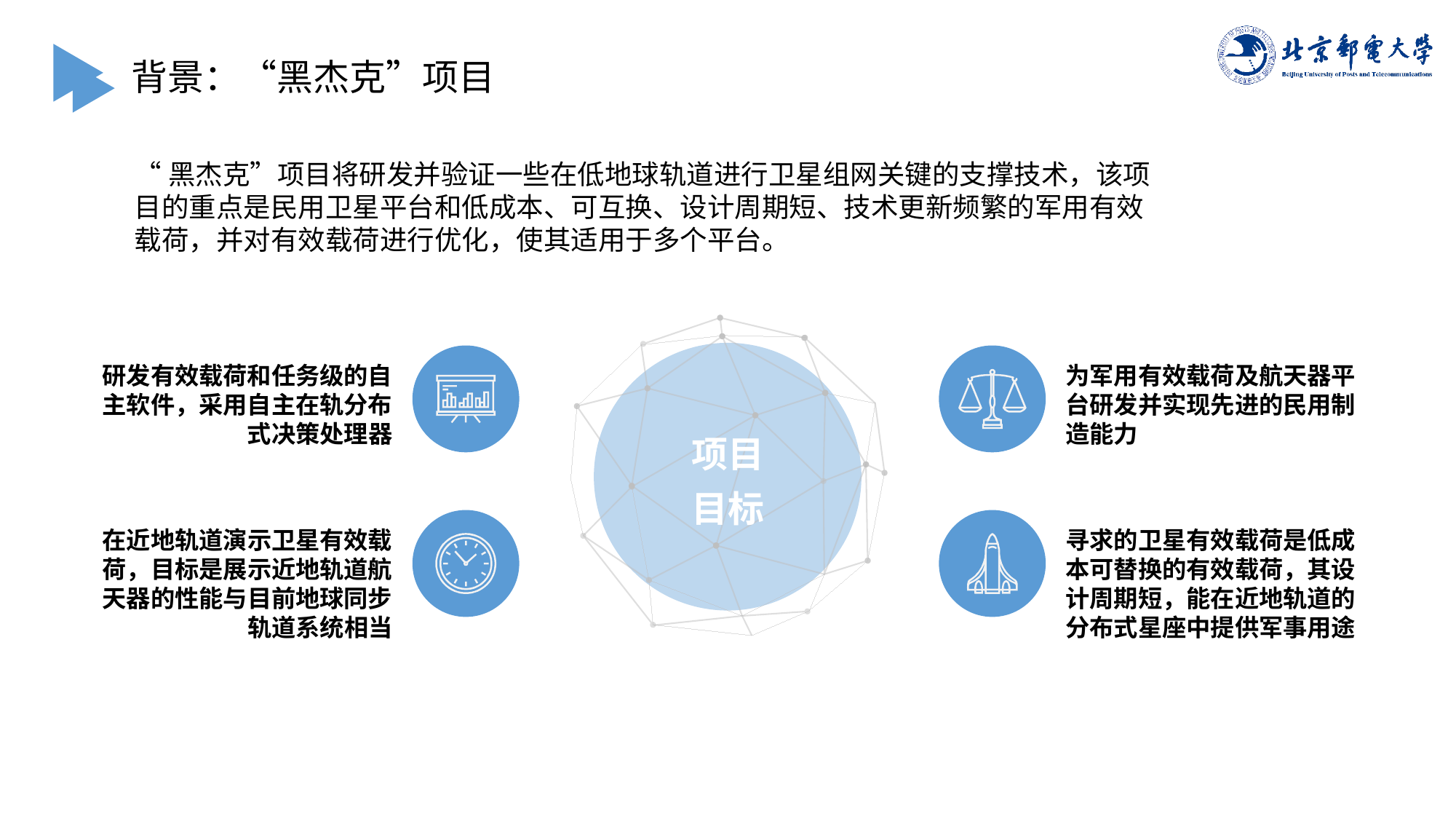

背景：“黑杰克”项目
“黑杰克”项目将研发并验证一些在低地球轨道进行卫星组网关键的支撑技术，该项目的重点是民用卫星平台和低成本、可互换、设计周期短、技术更新频繁的军用有效载荷，并对有效载荷进行优化，使其适用于多个平台。

项目
目标

研发有效载荷和任务级的自主软件，采用自主在轨分布式决策处理器
为军用有效载荷及航天器平台研发并实现先进的民用制造能力

在近地轨道演示卫星有效载荷，目标是展示近地轨道航天器的性能与目前地球同步轨道系统相当
寻求的卫星有效载荷是低成本可替换的有效载荷，其设计周期短，能在近地轨道的分布式星座中提供军事用途